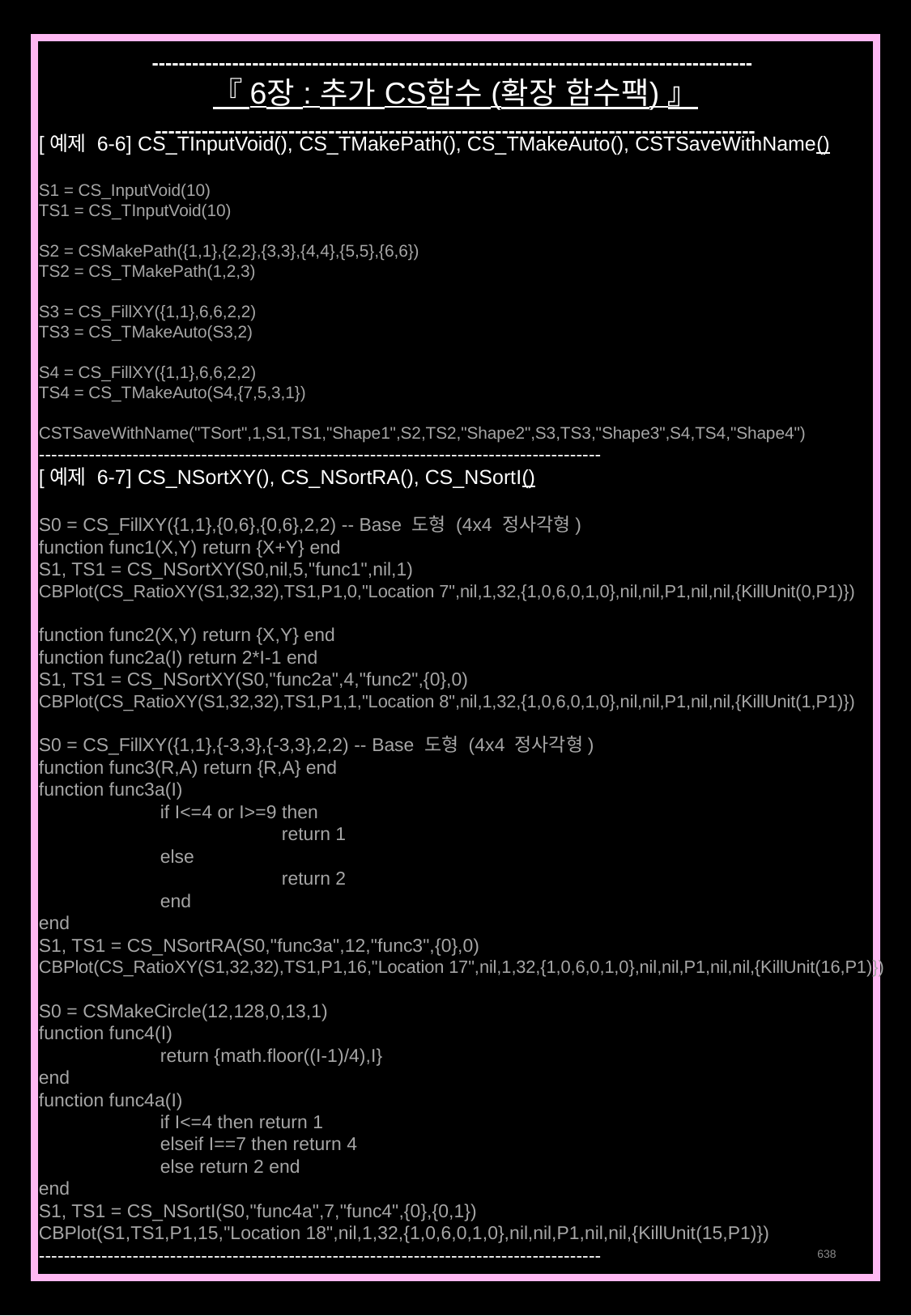

------------------------------------------------------------------------------------------
『 6장 : 추가 CS함수 (확장 함수팩) 』
------------------------------------------------------------------------------------------
[예제 6-6] CS_TInputVoid(), CS_TMakePath(), CS_TMakeAuto(), CSTSaveWithName()

S1 = CS_InputVoid(10)
TS1 = CS_TInputVoid(10)

S2 = CSMakePath({1,1},{2,2},{3,3},{4,4},{5,5},{6,6})
TS2 = CS_TMakePath(1,2,3)

S3 = CS_FillXY({1,1},6,6,2,2)
TS3 = CS_TMakeAuto(S3,2)

S4 = CS_FillXY({1,1},6,6,2,2)
TS4 = CS_TMakeAuto(S4,{7,5,3,1})

CSTSaveWithName("TSort",1,S1,TS1,"Shape1",S2,TS2,"Shape2",S3,TS3,"Shape3",S4,TS4,"Shape4")
------------------------------------------------------------------------------------------
[예제 6-7] CS_NSortXY(), CS_NSortRA(), CS_NSortI()

S0 = CS_FillXY({1,1},{0,6},{0,6},2,2) -- Base 도형 (4x4 정사각형)
function func1(X,Y) return {X+Y} end
S1, TS1 = CS_NSortXY(S0,nil,5,"func1",nil,1)
CBPlot(CS_RatioXY(S1,32,32),TS1,P1,0,"Location 7",nil,1,32,{1,0,6,0,1,0},nil,nil,P1,nil,nil,{KillUnit(0,P1)})

function func2(X,Y) return {X,Y} end
function func2a(I) return 2*I-1 end
S1, TS1 = CS_NSortXY(S0,"func2a",4,"func2",{0},0)
CBPlot(CS_RatioXY(S1,32,32),TS1,P1,1,"Location 8",nil,1,32,{1,0,6,0,1,0},nil,nil,P1,nil,nil,{KillUnit(1,P1)})

S0 = CS_FillXY({1,1},{-3,3},{-3,3},2,2) -- Base 도형 (4x4 정사각형)
function func3(R,A) return {R,A} end
function func3a(I)
	if I<=4 or I>=9 then
		return 1
	else
		return 2
	end
end
S1, TS1 = CS_NSortRA(S0,"func3a",12,"func3",{0},0)
CBPlot(CS_RatioXY(S1,32,32),TS1,P1,16,"Location 17",nil,1,32,{1,0,6,0,1,0},nil,nil,P1,nil,nil,{KillUnit(16,P1)})

S0 = CSMakeCircle(12,128,0,13,1)
function func4(I)
	return {math.floor((I-1)/4),I}
end
function func4a(I)
	if I<=4 then return 1
	elseif I==7 then return 4
	else return 2 end
end
S1, TS1 = CS_NSortI(S0,"func4a",7,"func4",{0},{0,1})
CBPlot(S1,TS1,P1,15,"Location 18",nil,1,32,{1,0,6,0,1,0},nil,nil,P1,nil,nil,{KillUnit(15,P1)})
------------------------------------------------------------------------------------------
638